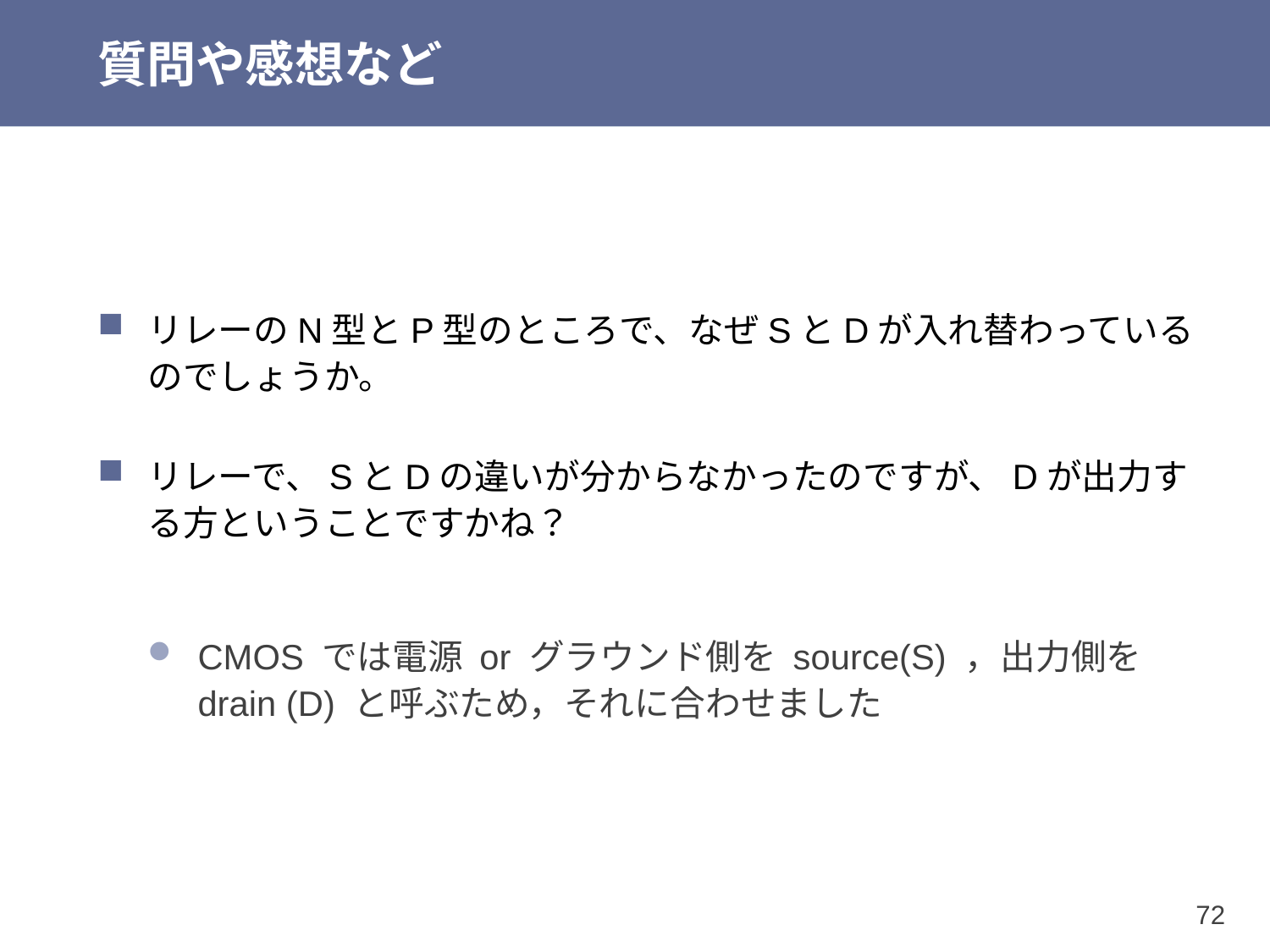

# 質問や感想など
リレーのN型とP型のところで、なぜSとDが入れ替わっているのでしょうか。
リレーで、SとDの違いが分からなかったのですが、Dが出力する方ということですかね？

CMOS では電源 or グラウンド側を source(S) ，出力側を drain (D) と呼ぶため，それに合わせました